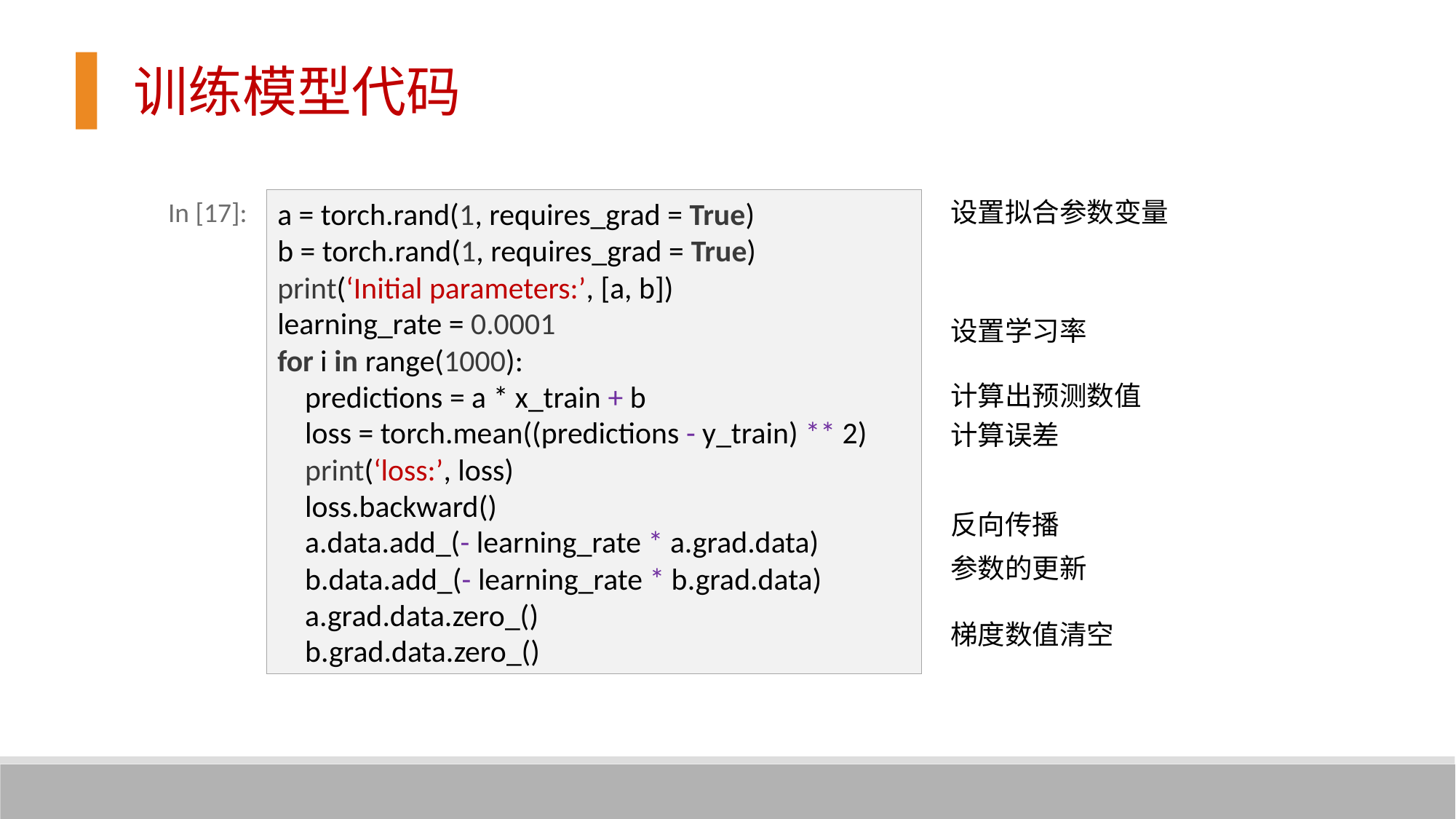

训练模型代码
In [17]:
a = torch.rand(1, requires_grad = True)
b = torch.rand(1, requires_grad = True)
print(‘Initial parameters:’, [a, b])
learning_rate = 0.0001
for i in range(1000):
    predictions = a * x_train + b
    loss = torch.mean((predictions - y_train) ** 2)
    print(‘loss:’, loss)
    loss.backward()
    a.data.add_(- learning_rate * a.grad.data)
    b.data.add_(- learning_rate * b.grad.data)
    a.grad.data.zero_()
    b.grad.data.zero_()
设置拟合参数变量
设置学习率
计算出预测数值
计算误差
反向传播
参数的更新
梯度数值清空